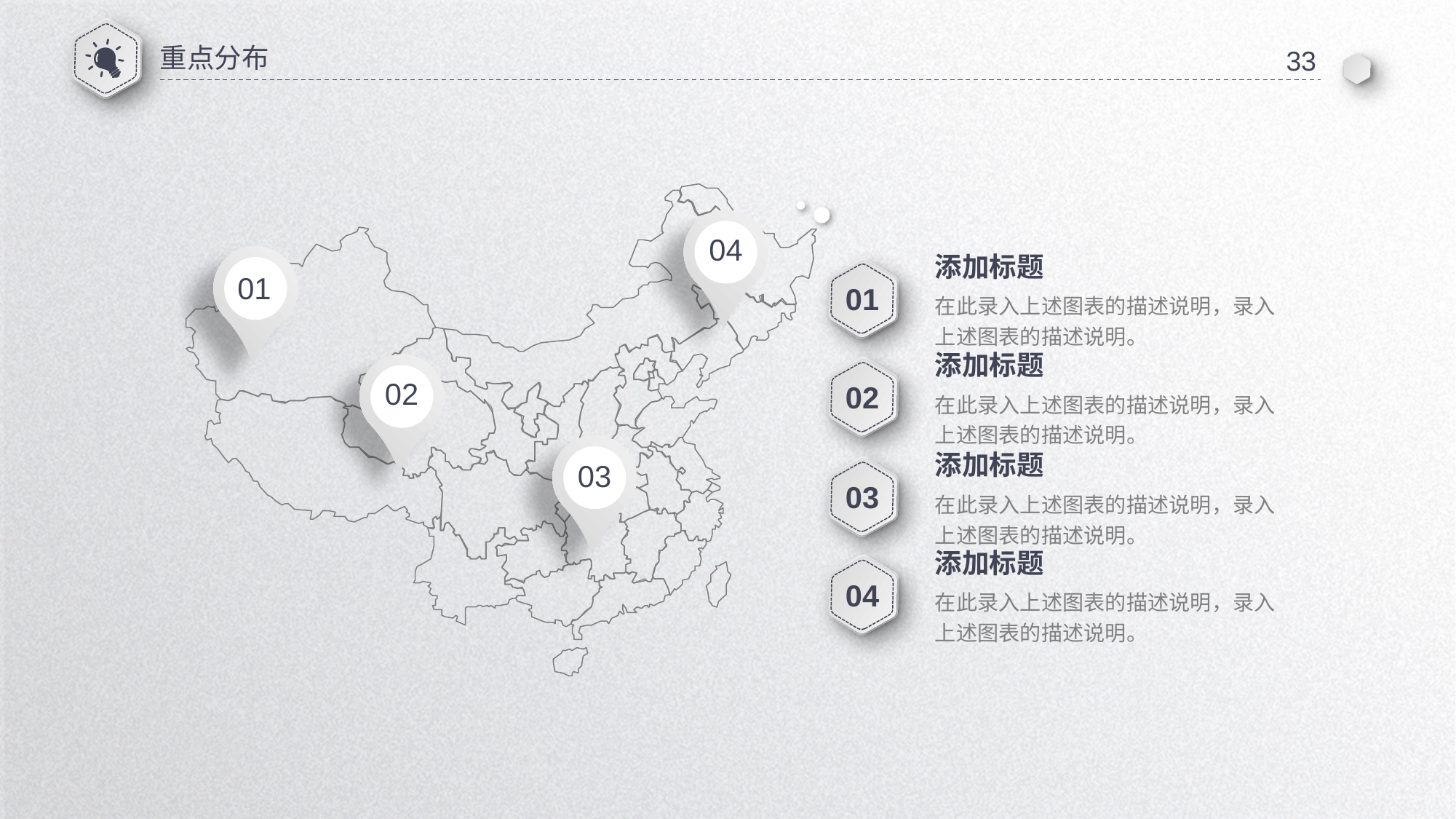

重点分布

33

04
添加标题

01

01
在此录入上述图表的描述说明，录入上述图表的描述说明。
添加标题

02

02
在此录入上述图表的描述说明，录入上述图表的描述说明。

03
添加标题

03
在此录入上述图表的描述说明，录入上述图表的描述说明。
添加标题

04
在此录入上述图表的描述说明，录入上述图表的描述说明。